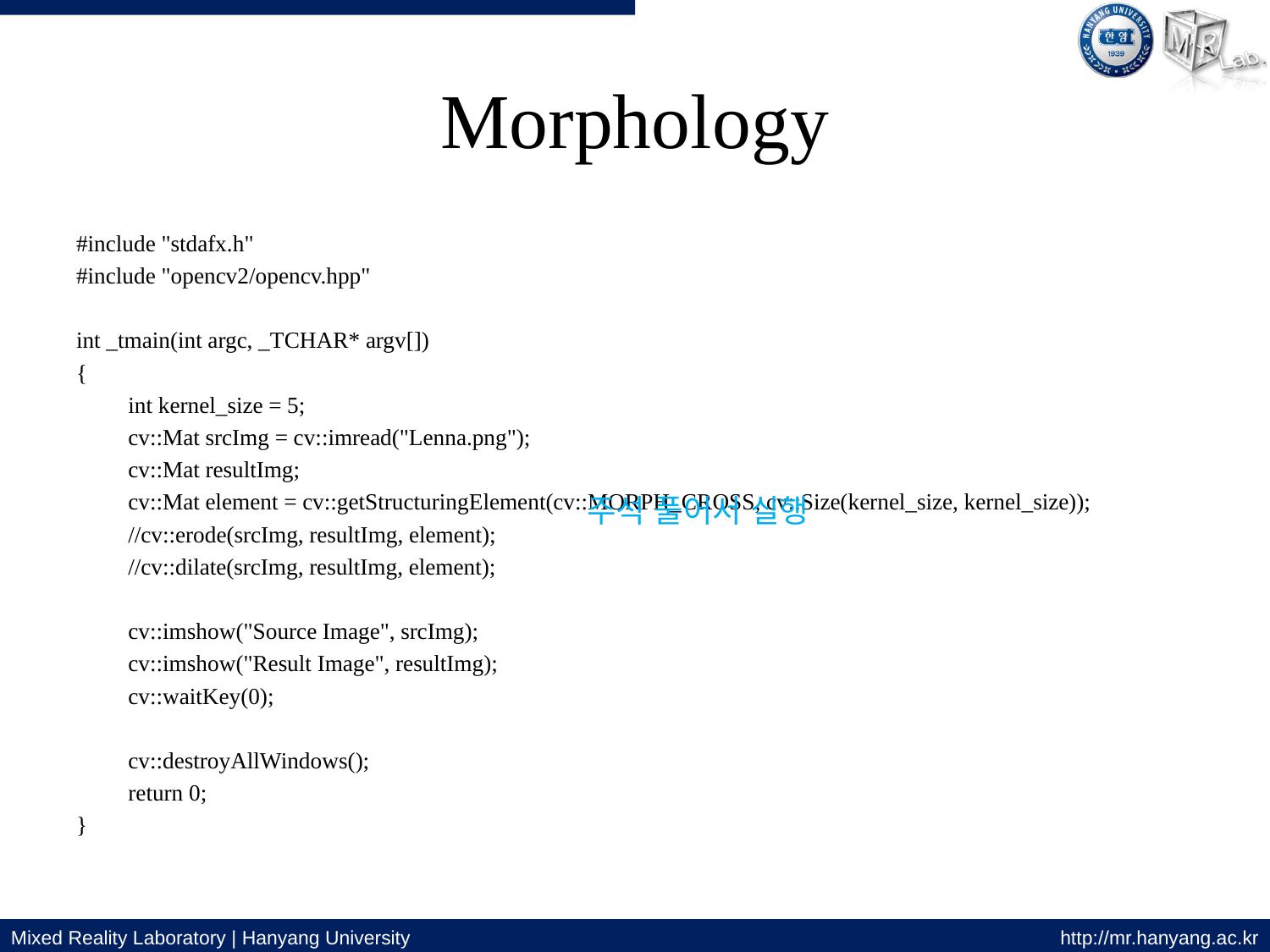

# Morphology
#include "stdafx.h"
#include "opencv2/opencv.hpp"

int _tmain(int argc, _TCHAR* argv[])
{
	int kernel_size = 5;
	cv::Mat srcImg = cv::imread("Lenna.png");
	cv::Mat resultImg;
	cv::Mat element = cv::getStructuringElement(cv::MORPH_CROSS, cv::Size(kernel_size, kernel_size));
	//cv::erode(srcImg, resultImg, element);
	//cv::dilate(srcImg, resultImg, element);

	cv::imshow("Source Image", srcImg);
	cv::imshow("Result Image", resultImg);
	cv::waitKey(0);

	cv::destroyAllWindows();
	return 0;
}

주석 풀어서 실행